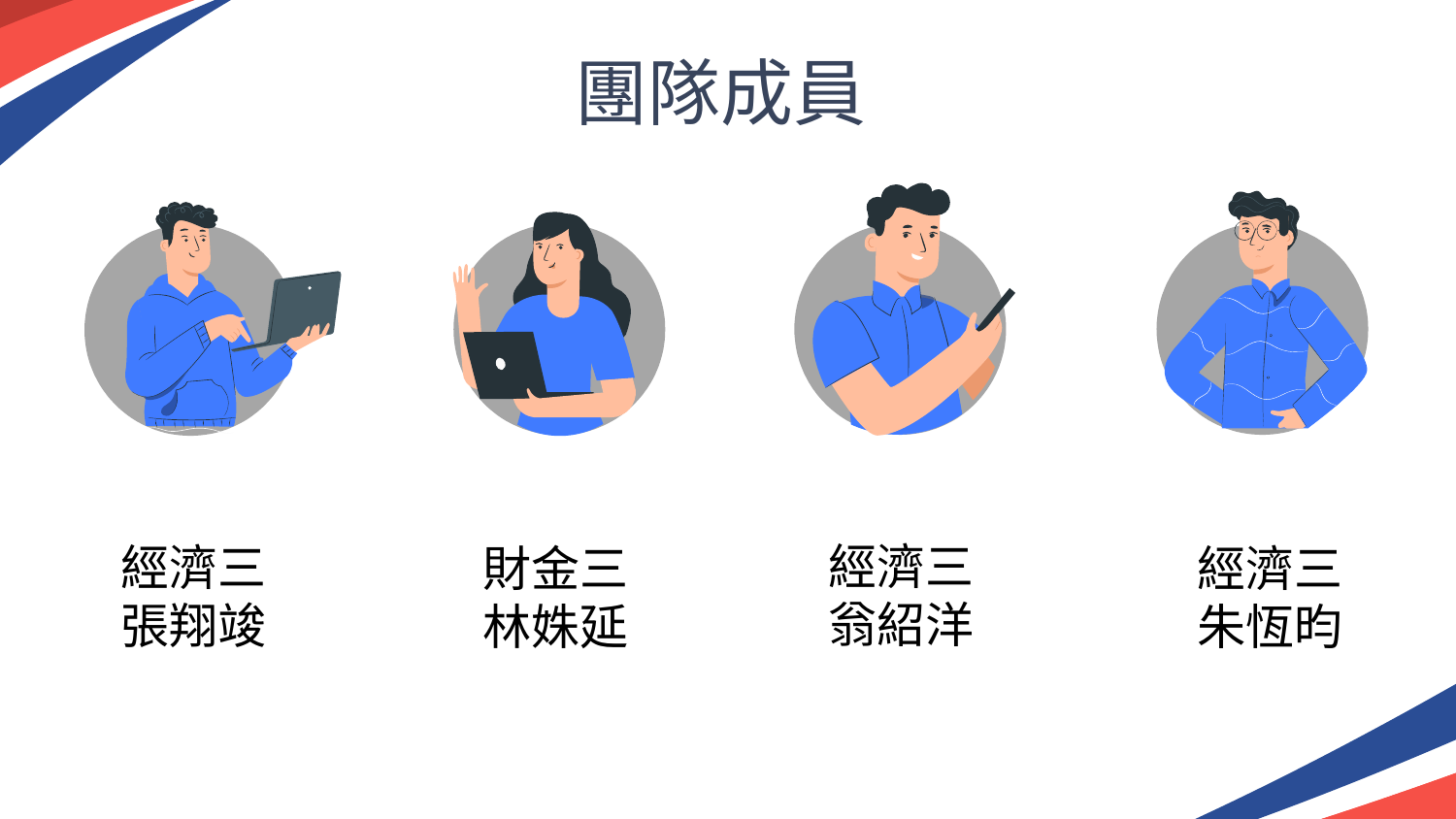

# 團隊成員

經濟三
翁紹洋
經濟三
張翔竣
財金三
林姝延
經濟三
朱恆昀